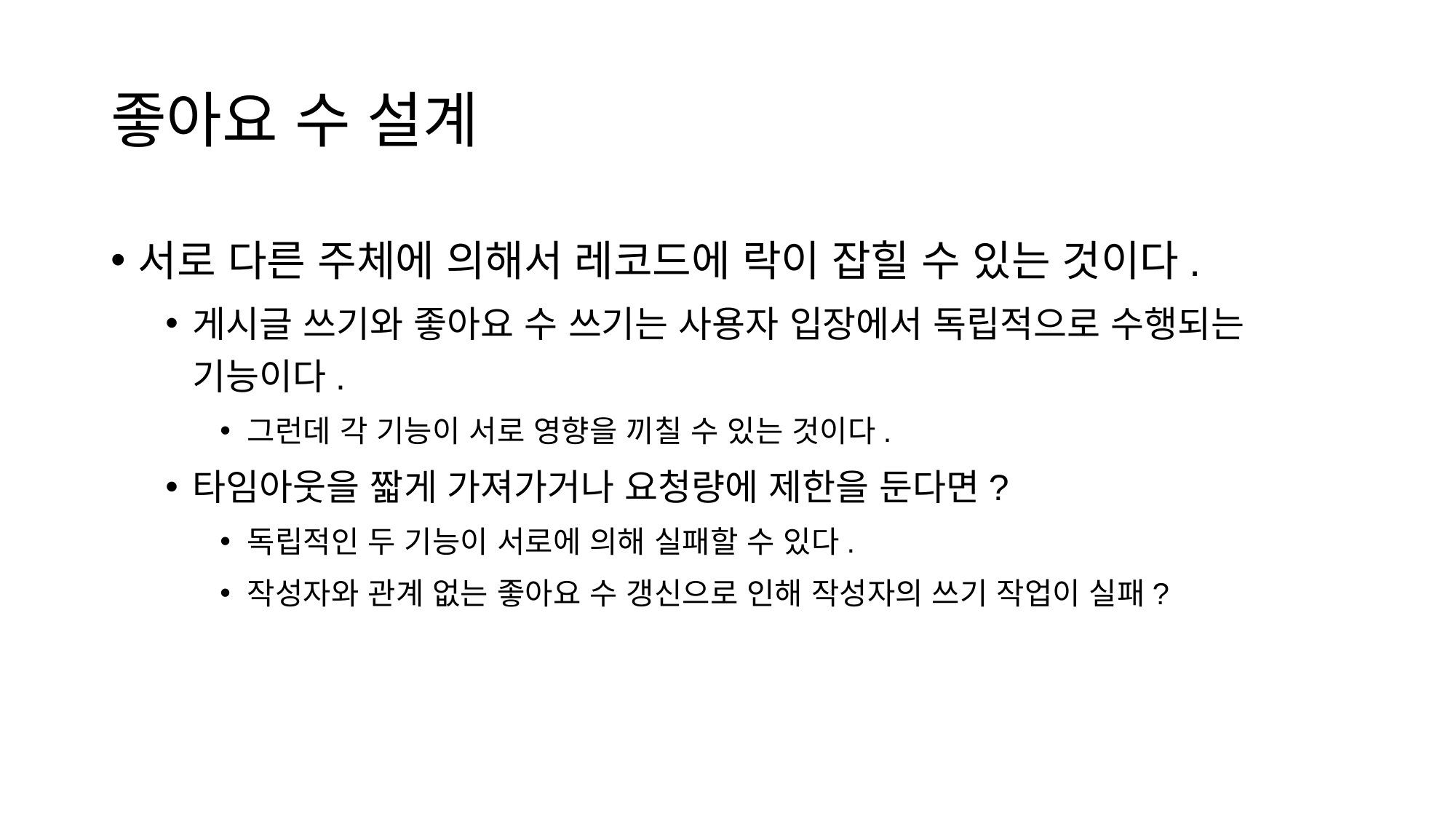

# 좋아요 수 설계
서로 다른 주체에 의해서 레코드에 락이 잡힐 수 있는 것이다.
게시글 쓰기와 좋아요 수 쓰기는 사용자 입장에서 독립적으로 수행되는 기능이다.
그런데 각 기능이 서로 영향을 끼칠 수 있는 것이다.
타임아웃을 짧게 가져가거나 요청량에 제한을 둔다면?
독립적인 두 기능이 서로에 의해 실패할 수 있다.
작성자와 관계 없는 좋아요 수 갱신으로 인해 작성자의 쓰기 작업이 실패?